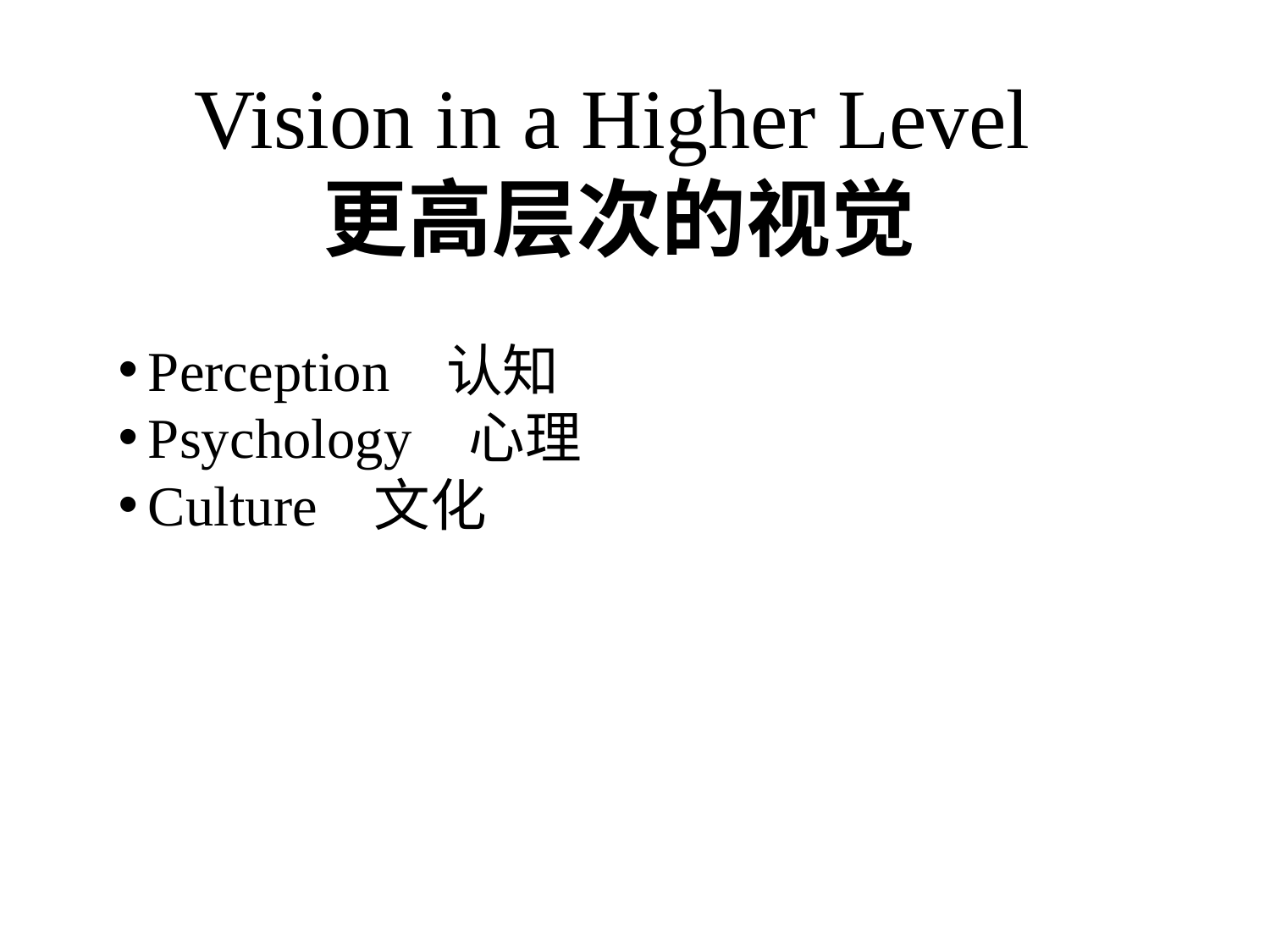

Vision in a Higher Level
更高层次的视觉

Perception   认知
Psychology   心理
Culture   文化